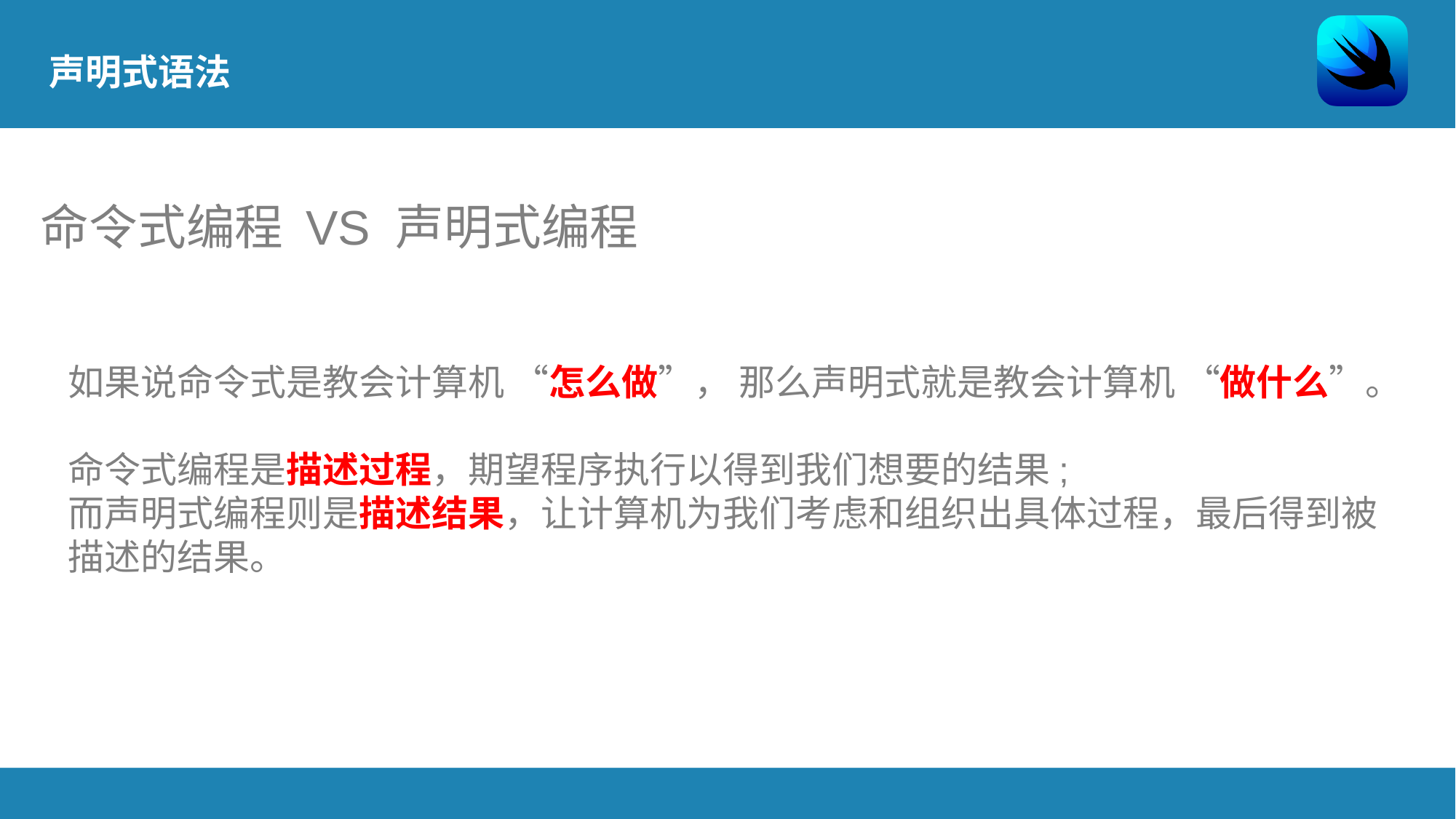

声明式语法
命令式编程 VS 声明式编程

如果说命令式是教会计算机 “怎么做”， 那么声明式就是教会计算机 “做什么”。

命令式编程是描述过程，期望程序执行以得到我们想要的结果;
而声明式编程则是描述结果，让计算机为我们考虑和组织出具体过程，最后得到被描述的结果。